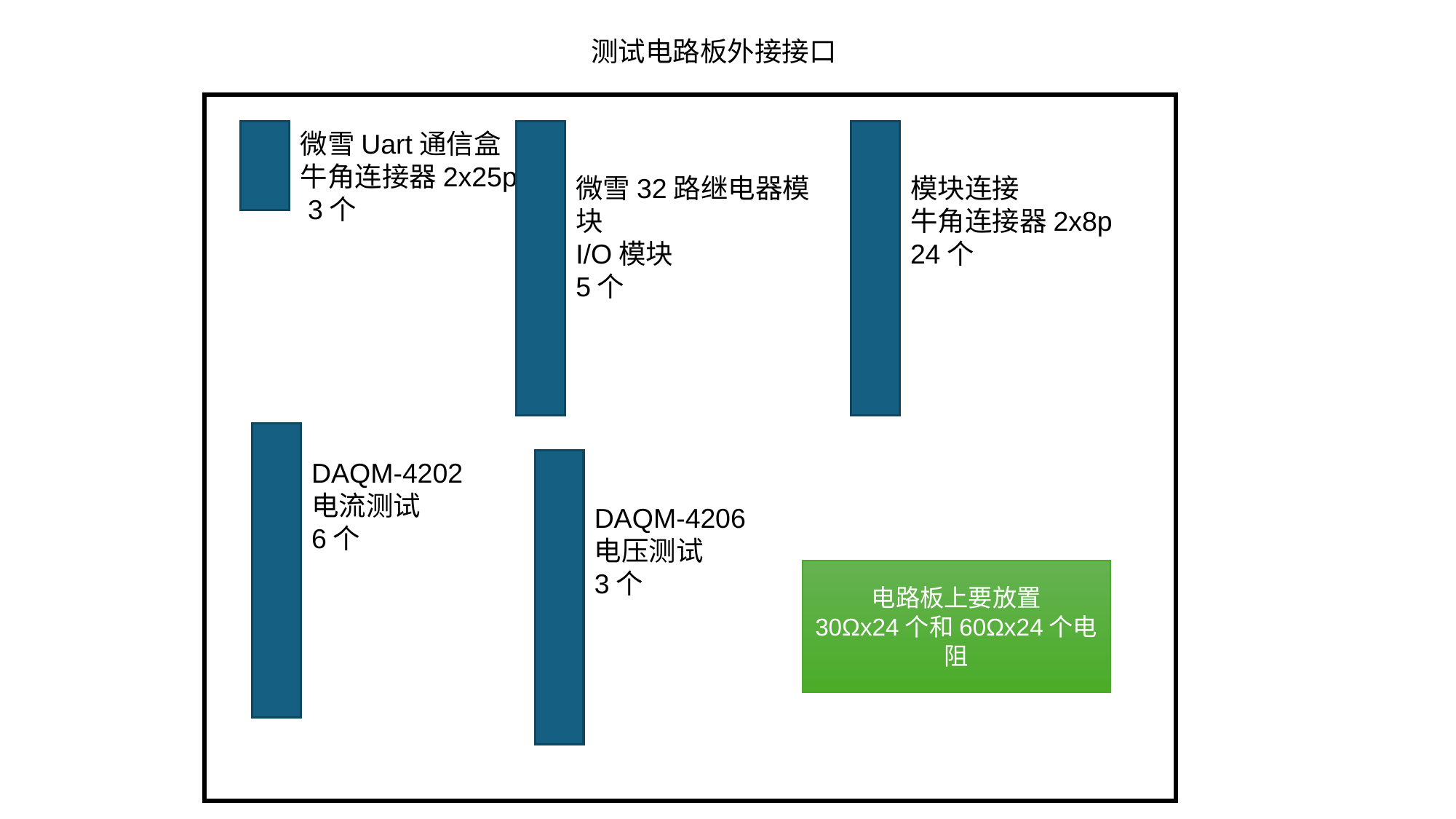

测试电路板外接接口

微雪Uart通信盒
牛角连接器2x25p
 3个

微雪32路继电器模块
I/O模块
5个
模块连接
牛角连接器2x8p
24个

DAQM-4202
电流测试
6个

DAQM-4206
电压测试
3个
电路板上要放置
30Ωx24个和60Ωx24个电阻